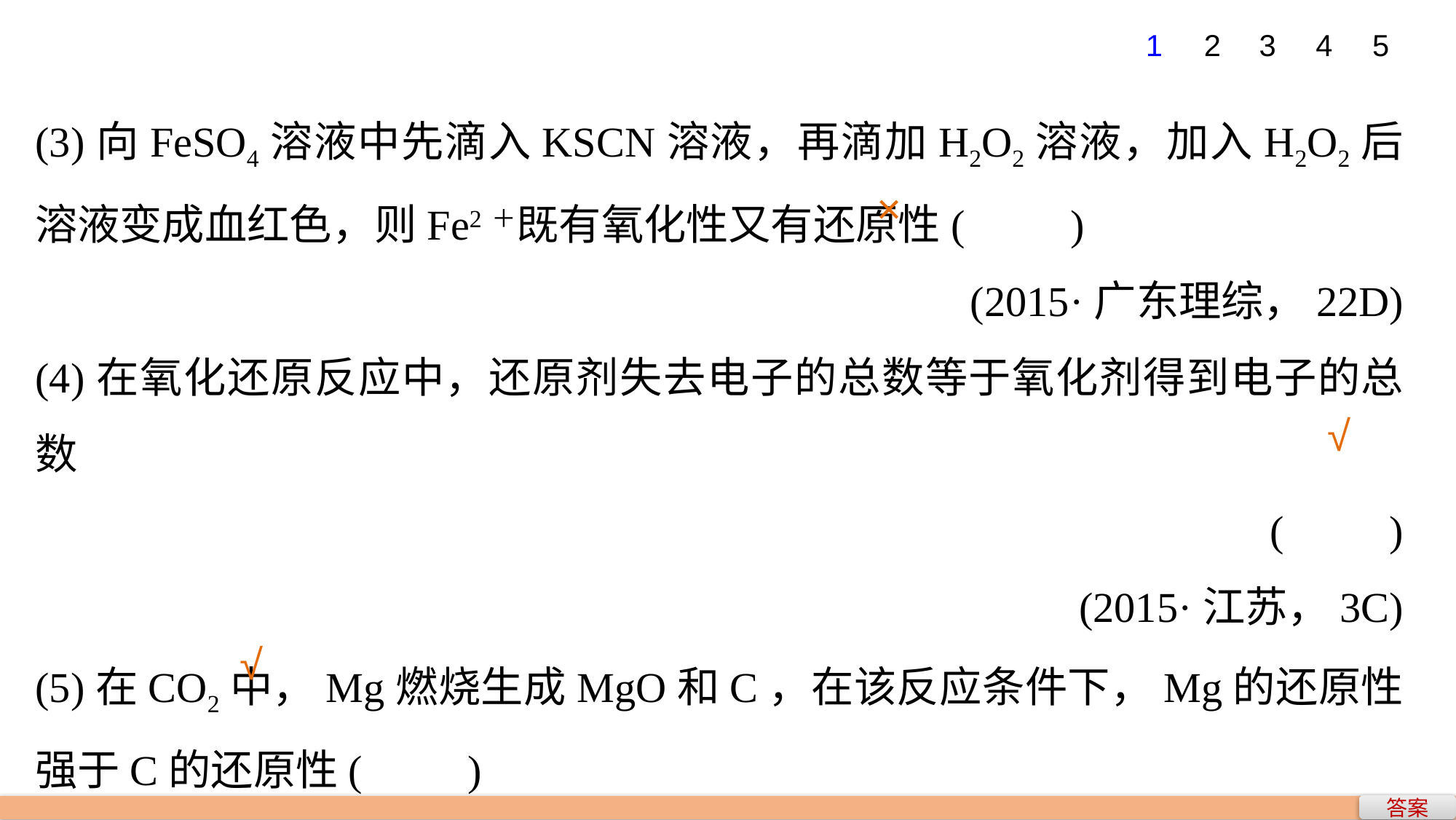

1
2
3
4
5
(3)向FeSO4溶液中先滴入KSCN溶液，再滴加H2O2溶液，加入H2O2后溶液变成血红色，则Fe2＋既有氧化性又有还原性(　　)
(2015·广东理综，22D)
(4)在氧化还原反应中，还原剂失去电子的总数等于氧化剂得到电子的总数
(　　)
(2015·江苏，3C)
(5)在CO2中，Mg燃烧生成MgO和C，在该反应条件下，Mg的还原性强于C的还原性(　　)
(2015·江苏，4C)
×
√
√
答案